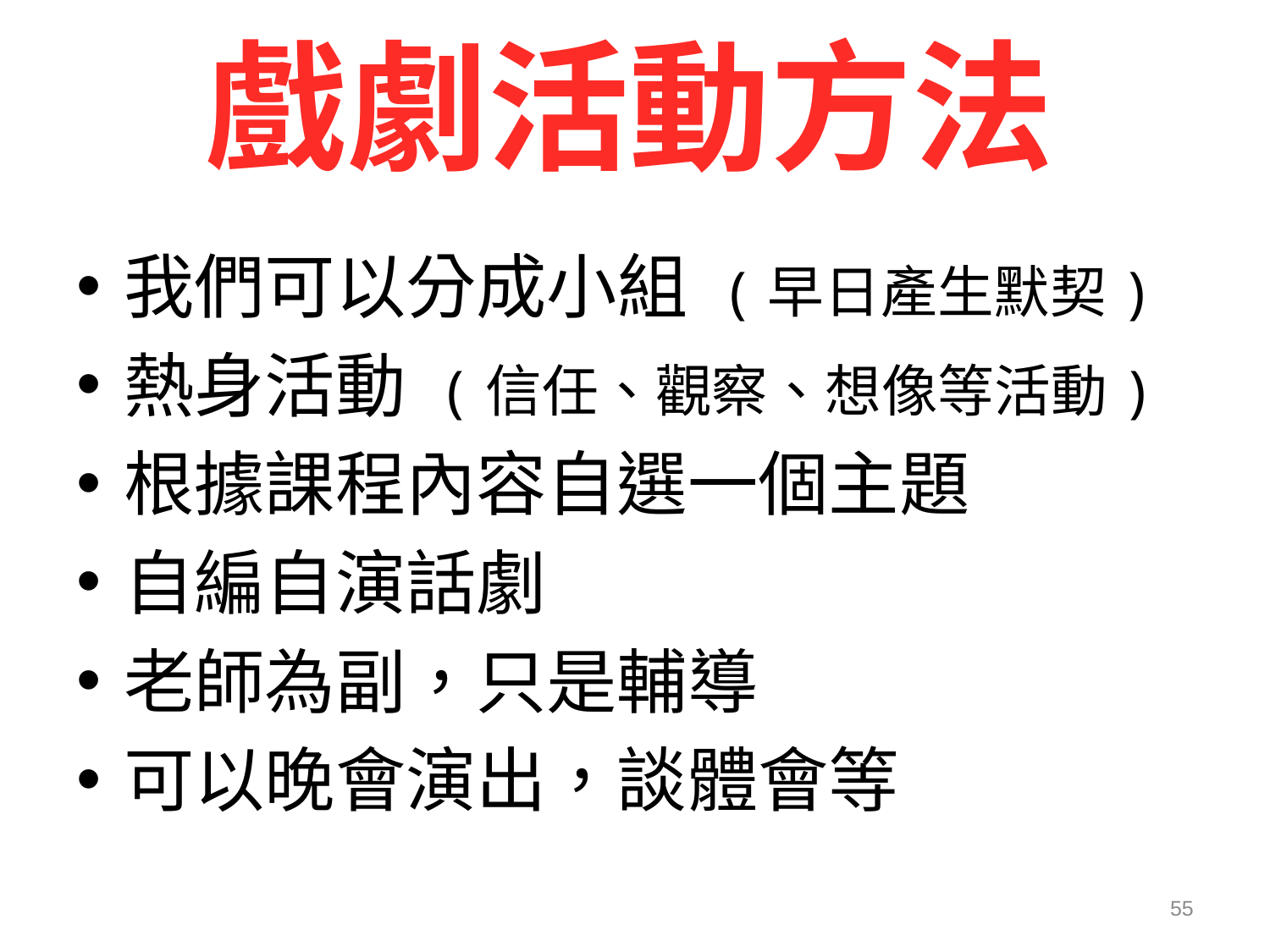

# 戲劇活動方法
我們可以分成小組 (早日產生默契)
熱身活動 (信任、觀察、想像等活動)
根據課程內容自選一個主題
自編自演話劇
老師為副，只是輔導
可以晚會演出，談體會等
55